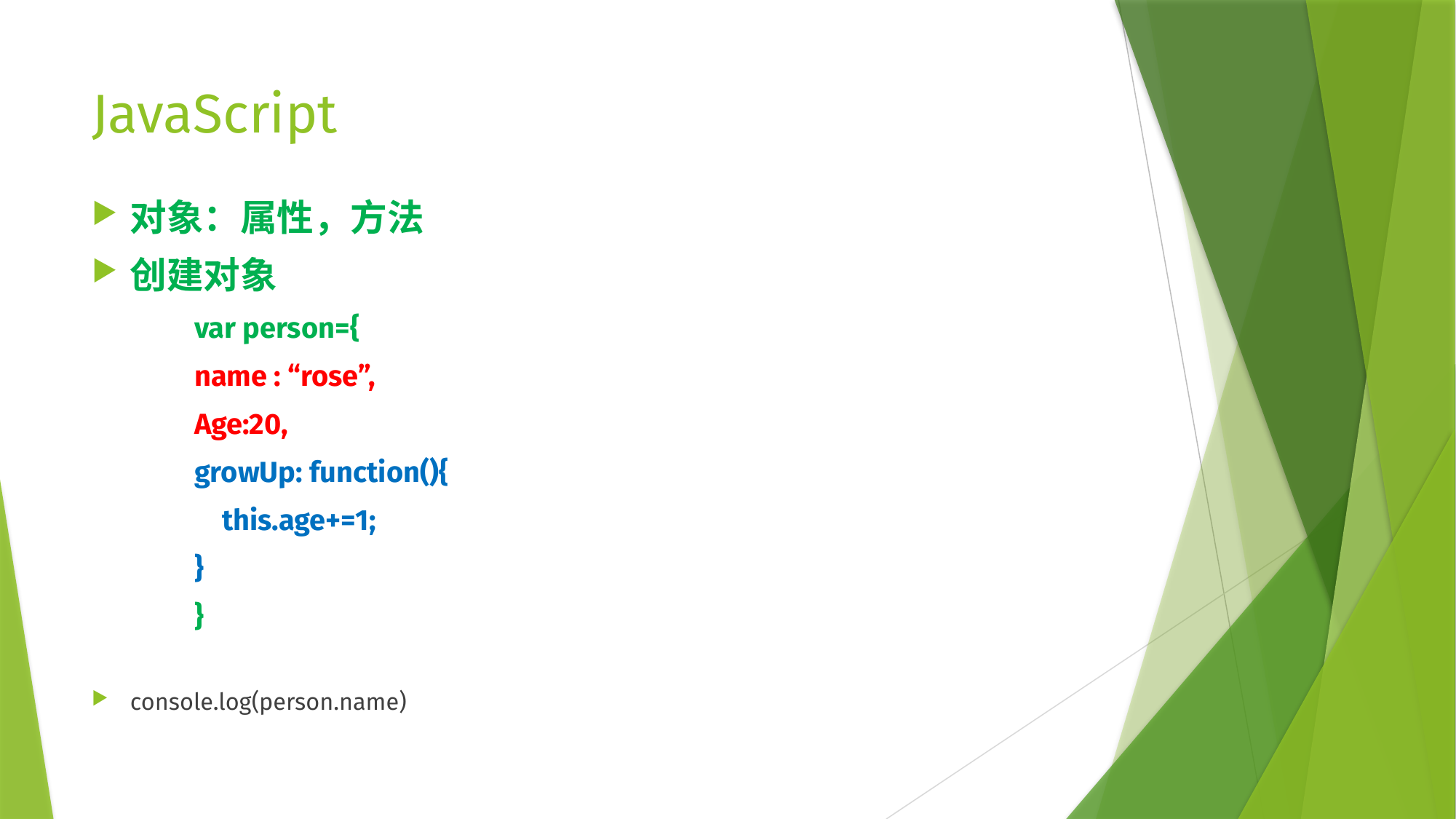

# JavaScript
对象：属性，方法
创建对象
var person={
name : “rose”,
Age:20,
growUp: function(){
    this.age+=1;
}
}

console.log(person.name)